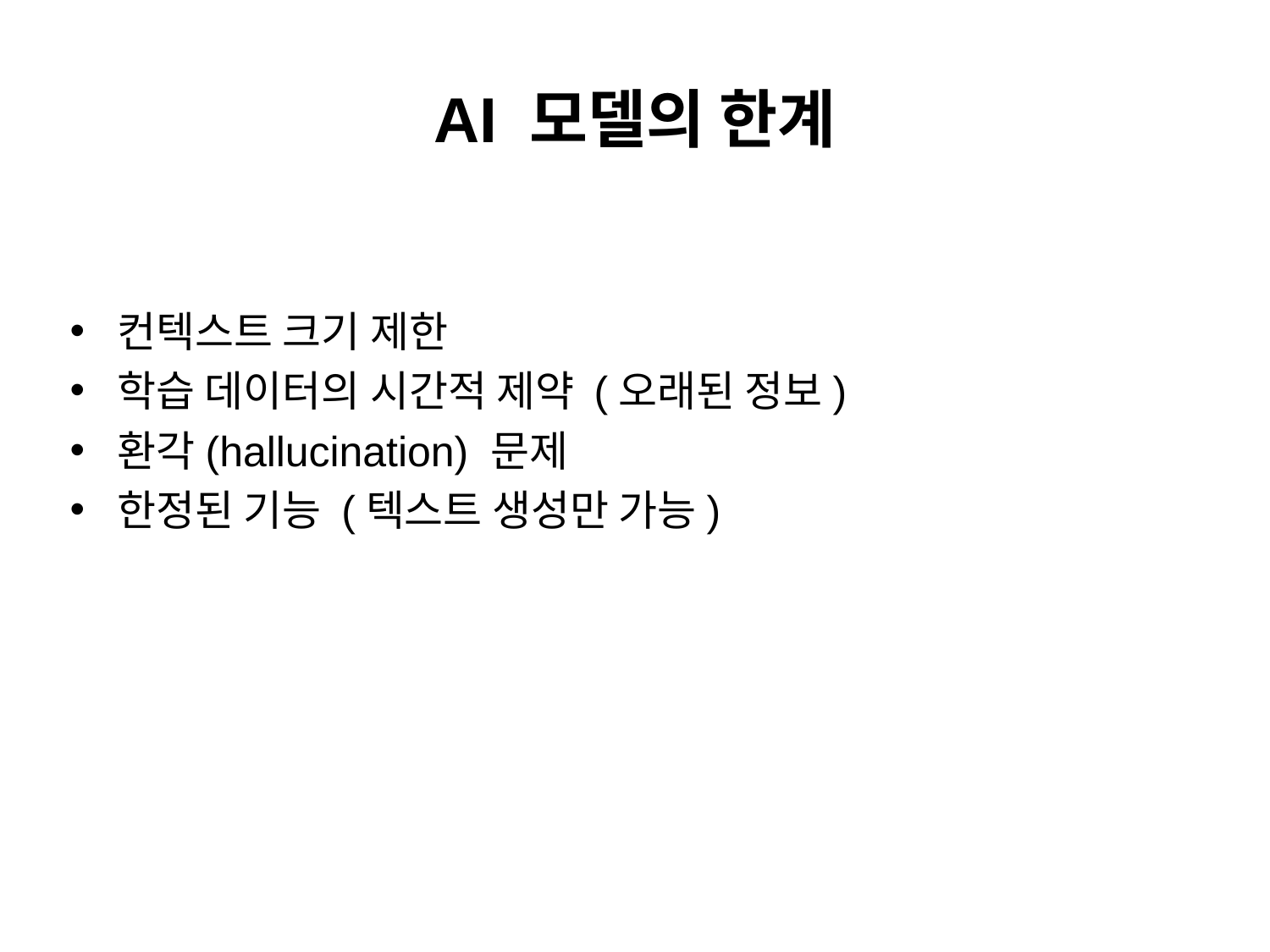

# AI 모델의 한계

컨텍스트 크기 제한
학습 데이터의 시간적 제약 (오래된 정보)
환각(hallucination) 문제
한정된 기능 (텍스트 생성만 가능)